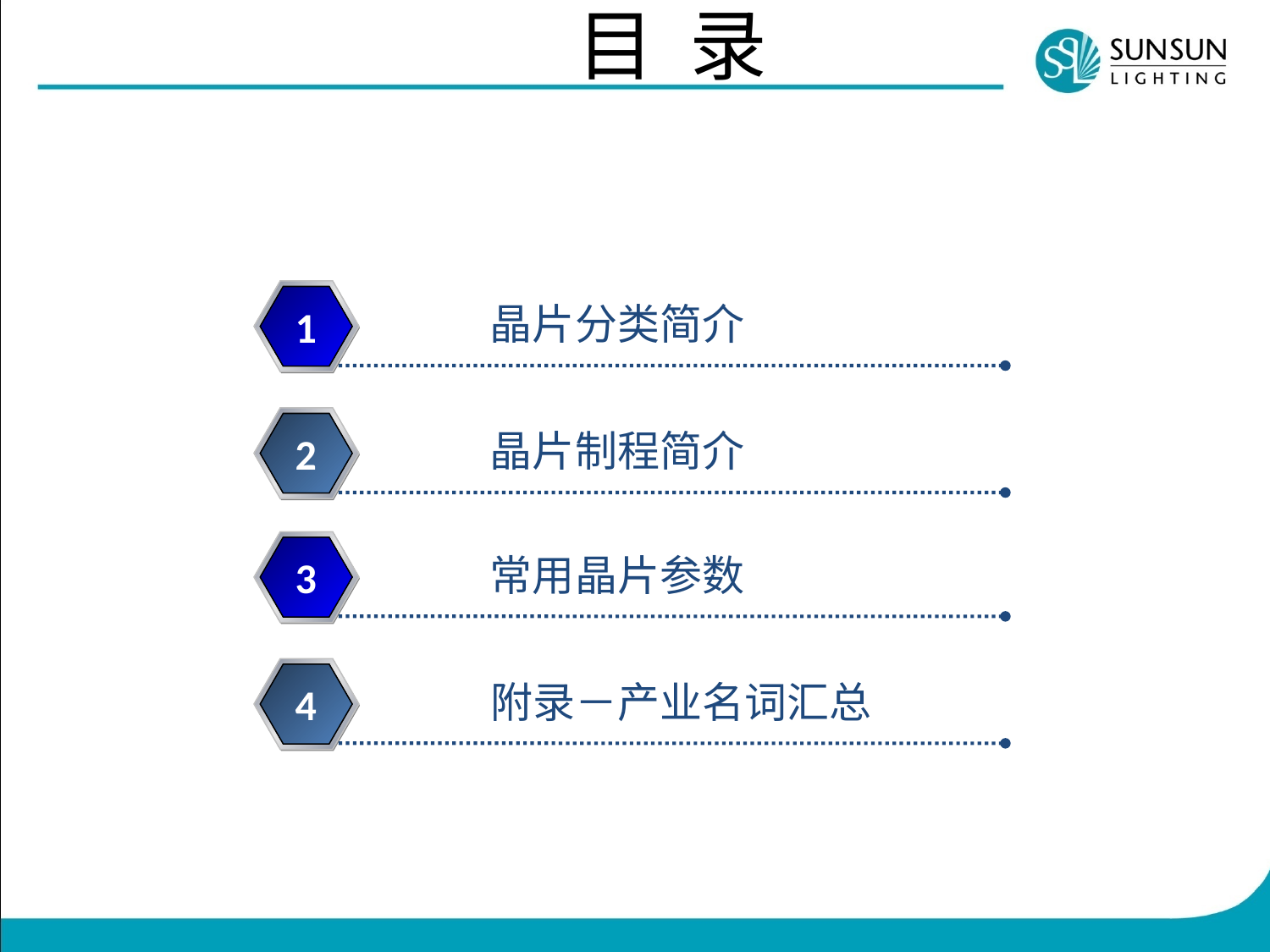

# 目  录

晶片分类简介
1

晶片制程简介
2

常用晶片参数
3

附录－产业名词汇总
4